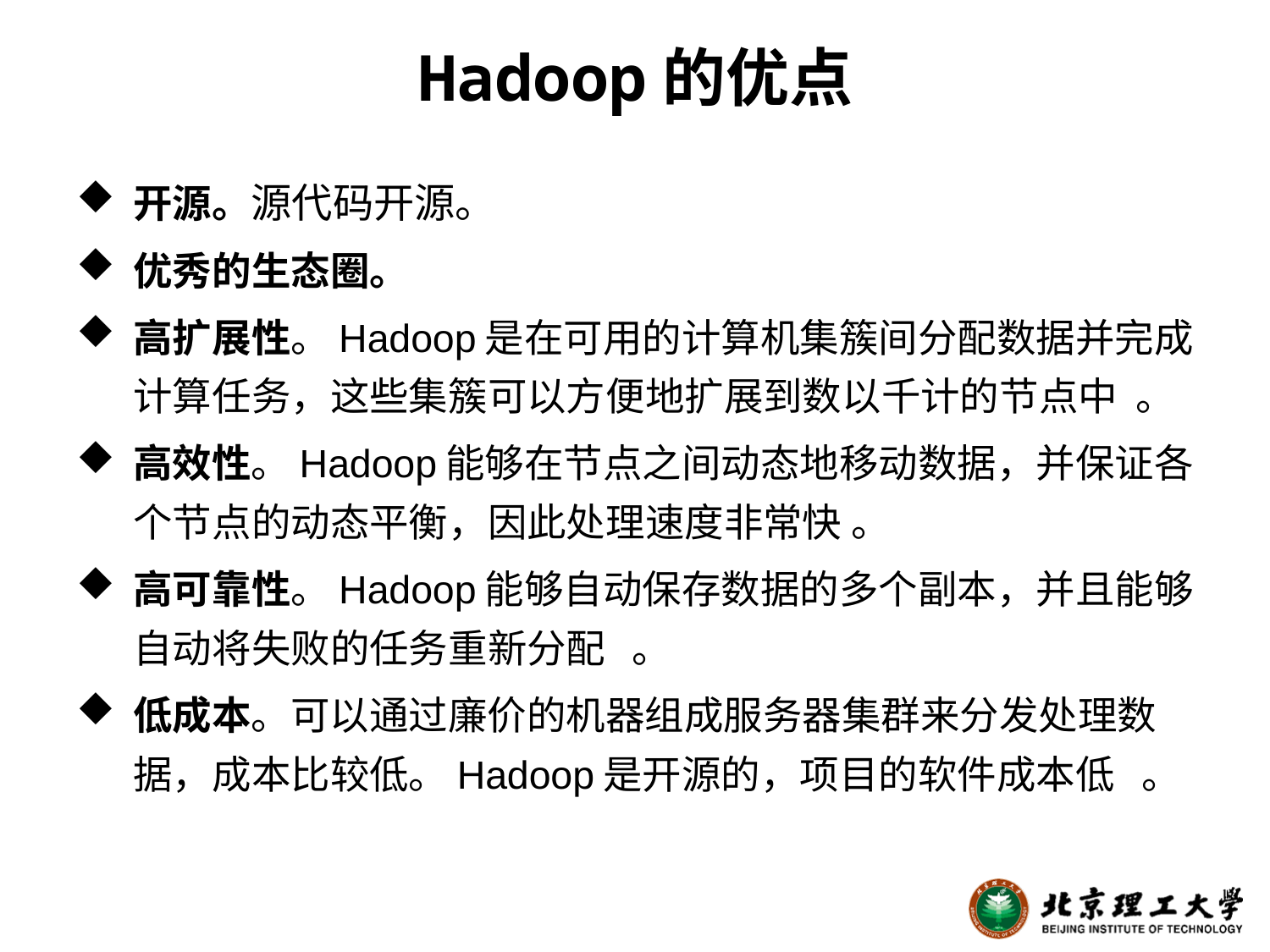

# Hadoop的优点
开源。源代码开源。
优秀的生态圈。
高扩展性。Hadoop是在可用的计算机集簇间分配数据并完成计算任务，这些集簇可以方便地扩展到数以千计的节点中  。
高效性。Hadoop能够在节点之间动态地移动数据，并保证各个节点的动态平衡，因此处理速度非常快 。
高可靠性。Hadoop能够自动保存数据的多个副本，并且能够自动将失败的任务重新分配   。
低成本。可以通过廉价的机器组成服务器集群来分发处理数据，成本比较低。Hadoop是开源的，项目的软件成本低   。